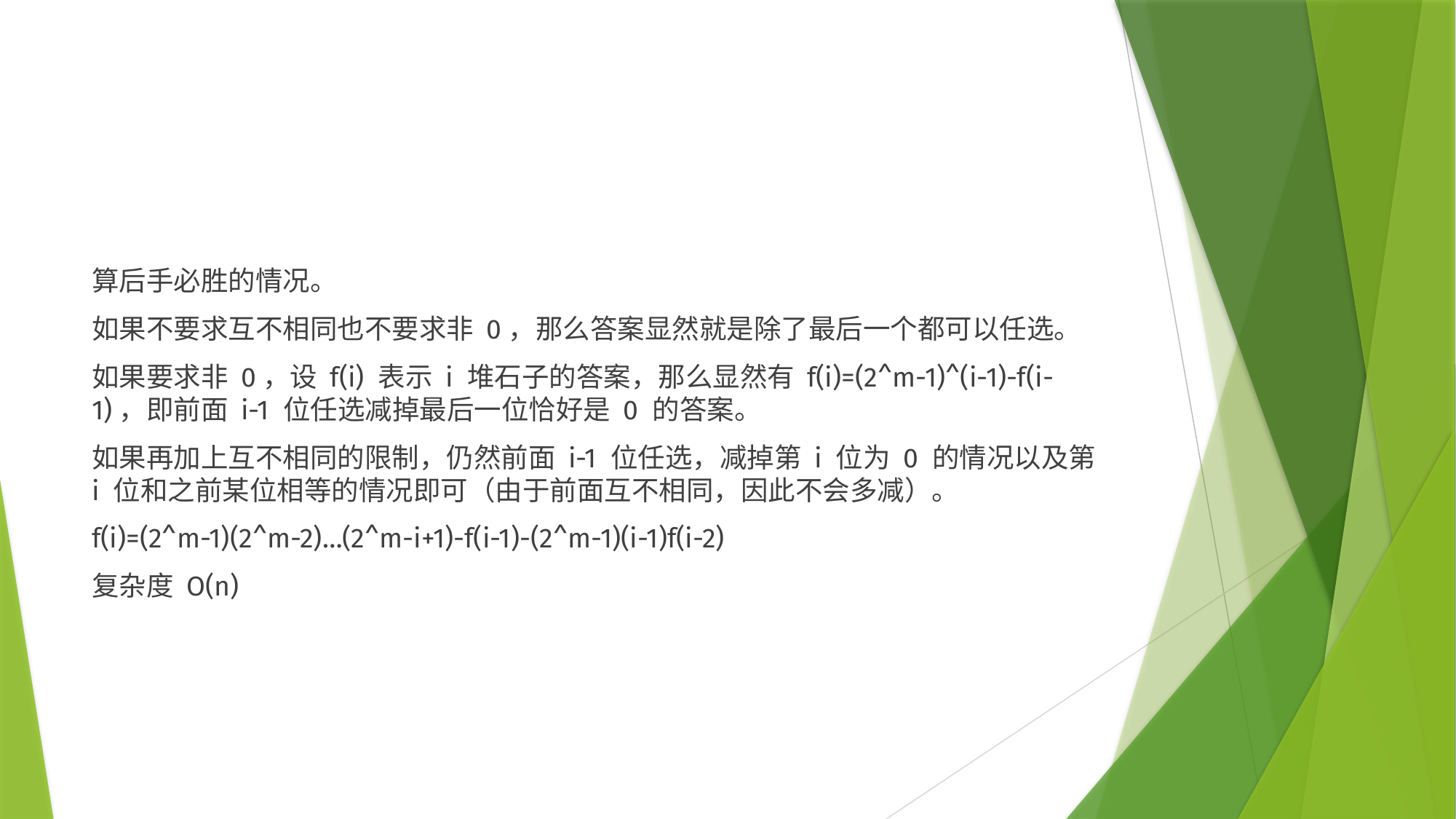

#
算后手必胜的情况。
如果不要求互不相同也不要求非 0，那么答案显然就是除了最后一个都可以任选。
如果要求非 0，设 f(i) 表示 i 堆石子的答案，那么显然有 f(i)=(2^m-1)^(i-1)-f(i-1)，即前面 i-1 位任选减掉最后一位恰好是 0 的答案。
如果再加上互不相同的限制，仍然前面 i-1 位任选，减掉第 i 位为 0 的情况以及第 i 位和之前某位相等的情况即可（由于前面互不相同，因此不会多减）。
f(i)=(2^m-1)(2^m-2)…(2^m-i+1)-f(i-1)-(2^m-1)(i-1)f(i-2)
复杂度 O(n)